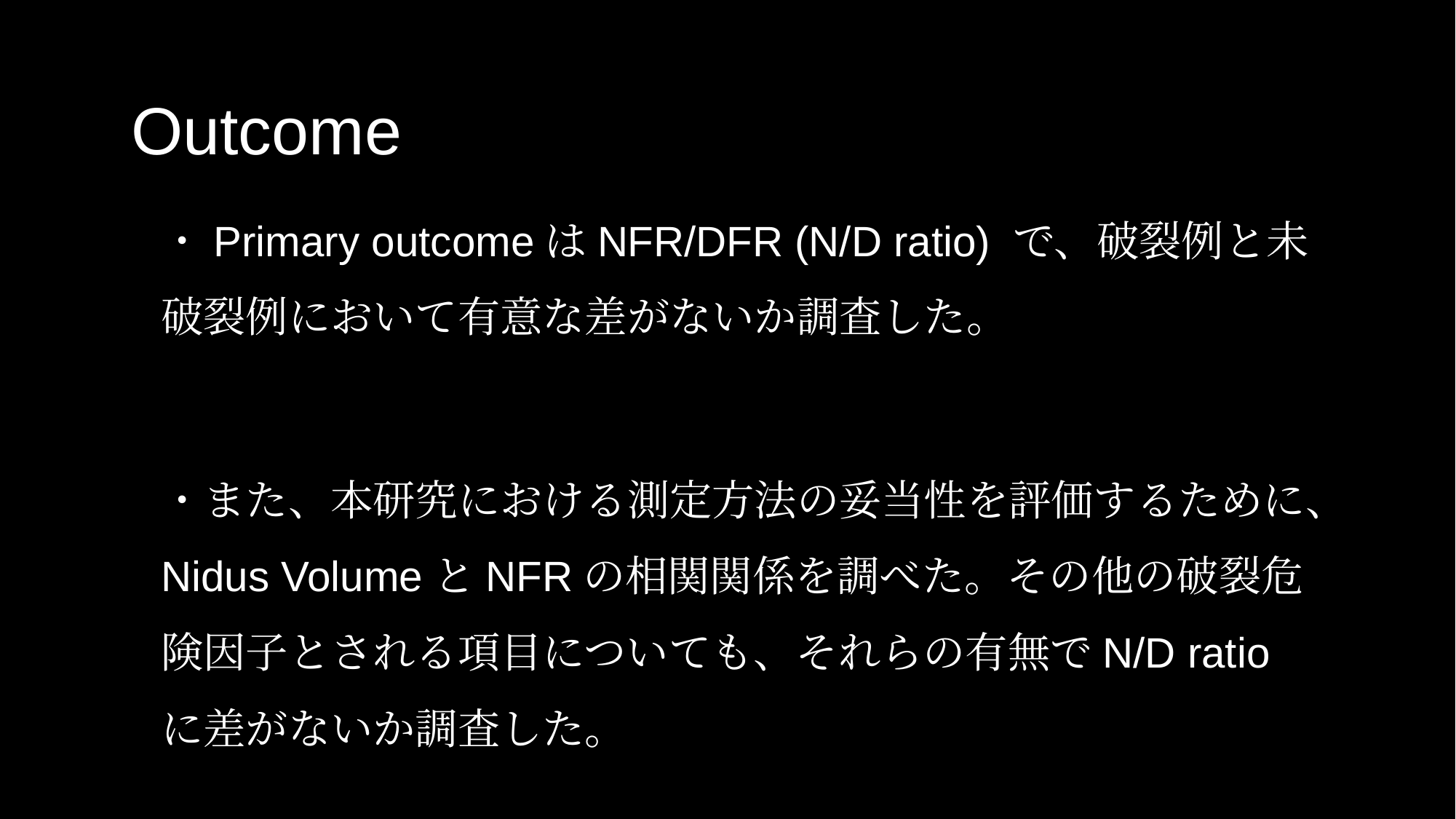

# Outcome
・Primary outcomeはNFR/DFR (N/D ratio) で、破裂例と未破裂例において有意な差がないか調査した。

・また、本研究における測定方法の妥当性を評価するために、Nidus VolumeとNFRの相関関係を調べた。その他の破裂危険因子とされる項目についても、それらの有無でN/D ratioに差がないか調査した。